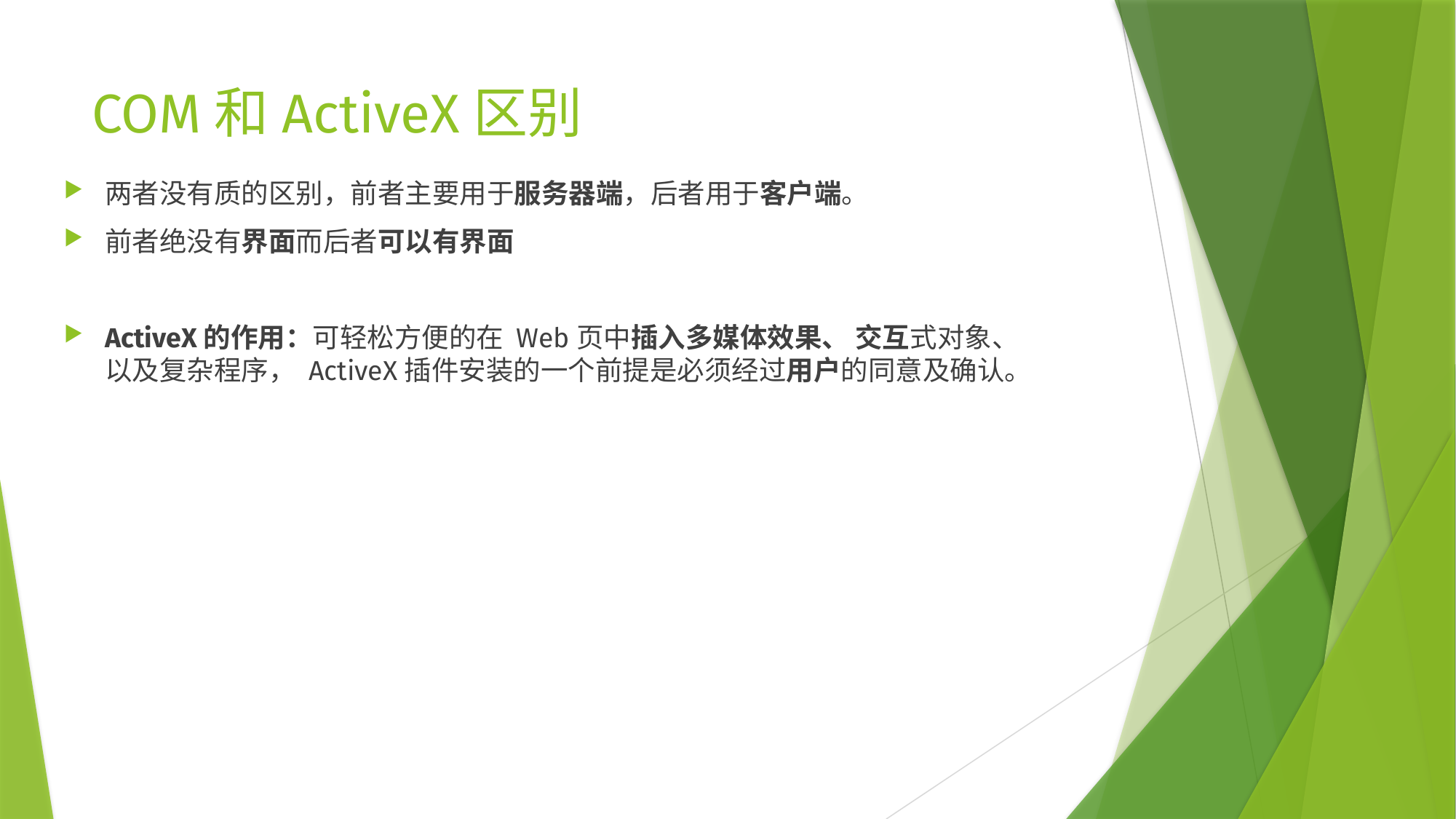

# COM和ActiveX区别
两者没有质的区别，前者主要用于服务器端，后者用于客户端。
前者绝没有界面而后者可以有界面

ActiveX的作用：可轻松方便的在 Web页中插入多媒体效果、 交互式对象、以及复杂程序， ActiveX插件安装的一个前提是必须经过用户的同意及确认。